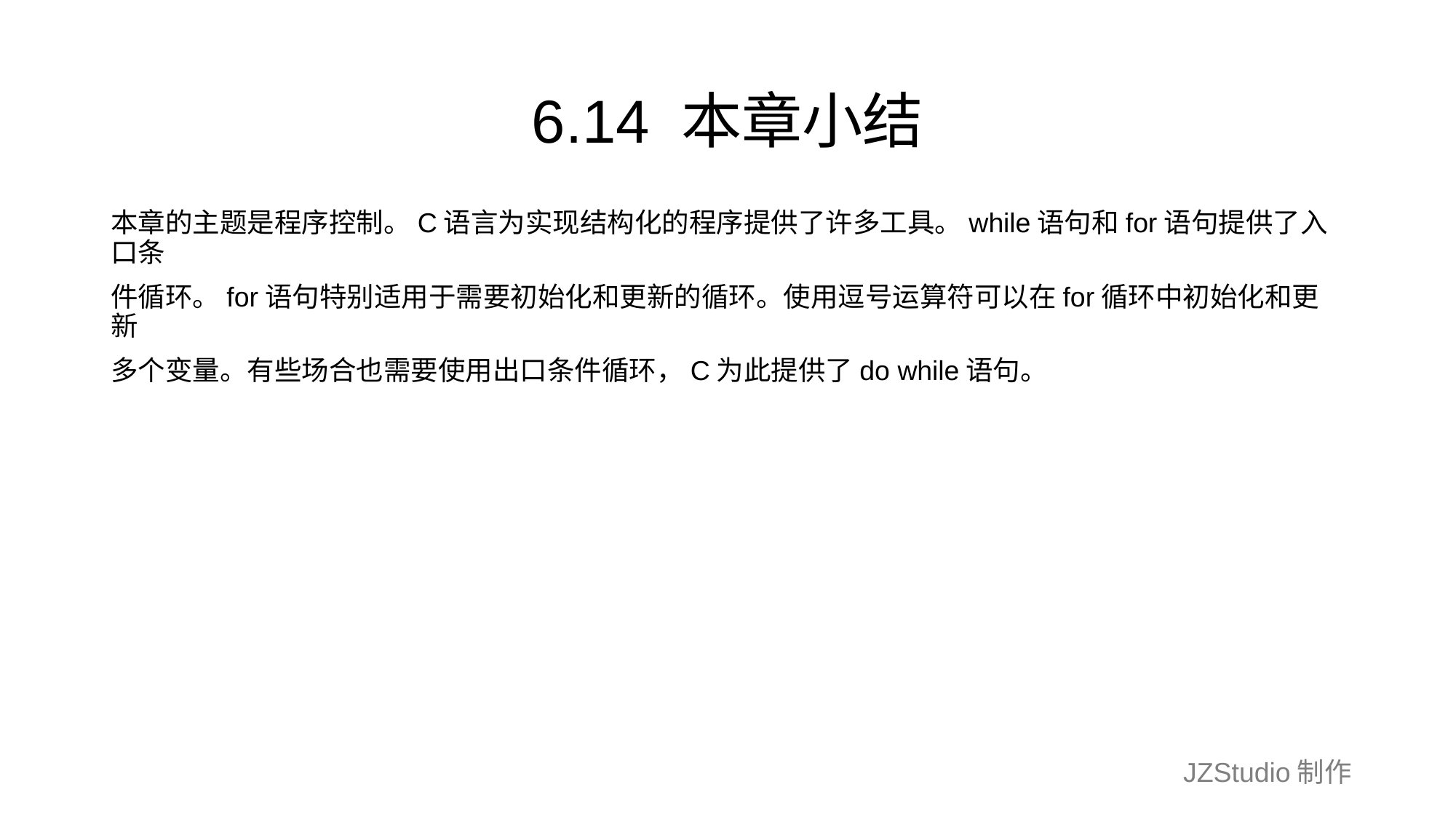

# 6.14 本章小结
本章的主题是程序控制。C语言为实现结构化的程序提供了许多工具。while语句和for语句提供了入口条
件循环。for语句特别适用于需要初始化和更新的循环。使用逗号运算符可以在for循环中初始化和更新
多个变量。有些场合也需要使用出口条件循环，C为此提供了do while语句。